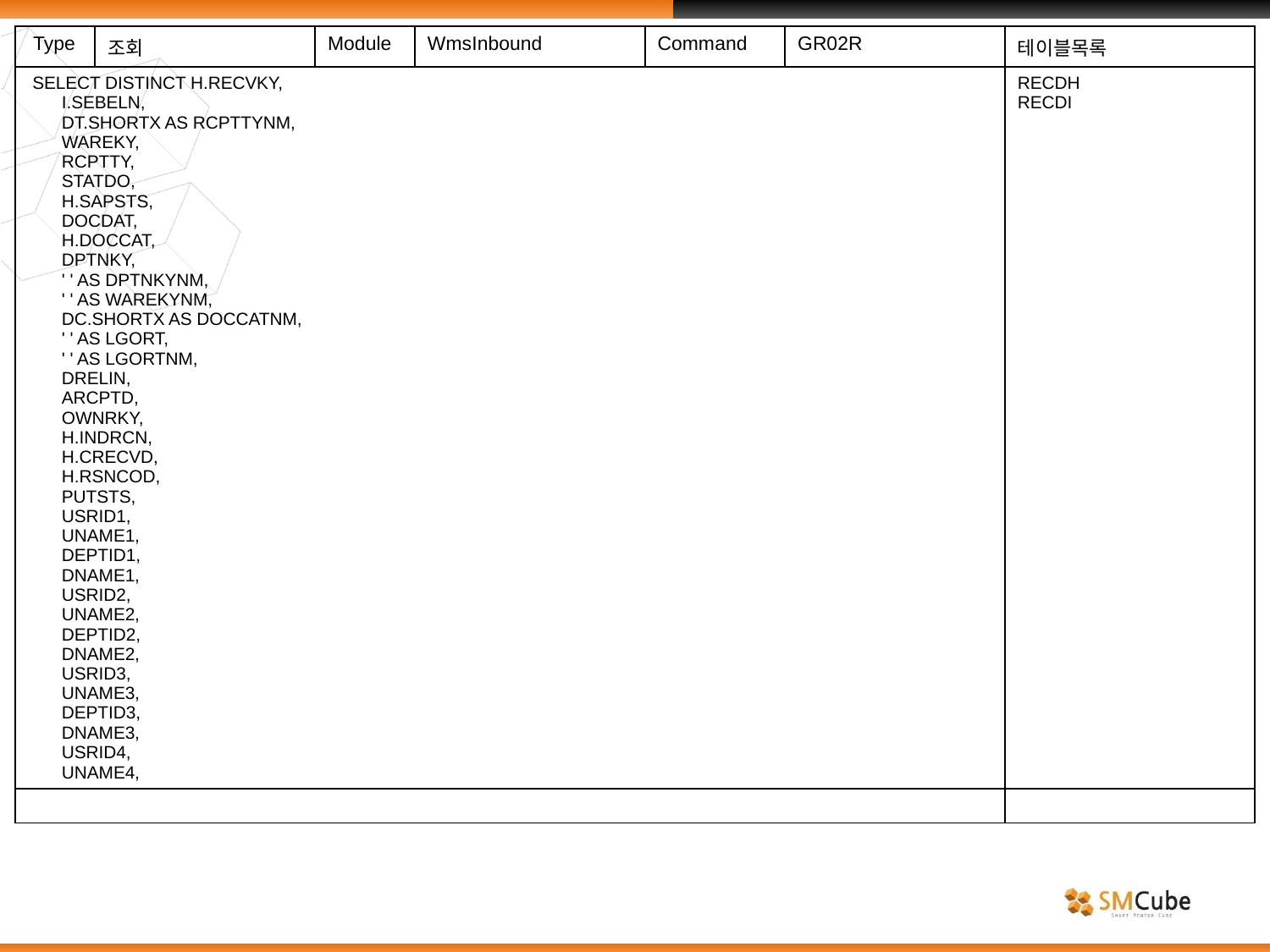

| Type | 조회 | Module | WmsInbound | Command | GR02R | 테이블목록 |
| --- | --- | --- | --- | --- | --- | --- |
| SELECT DISTINCT H.RECVKY, I.SEBELN, DT.SHORTX AS RCPTTYNM, WAREKY, RCPTTY, STATDO, H.SAPSTS, DOCDAT, H.DOCCAT, DPTNKY, ' ' AS DPTNKYNM, ' ' AS WAREKYNM, DC.SHORTX AS DOCCATNM, ' ' AS LGORT, ' ' AS LGORTNM, DRELIN, ARCPTD, OWNRKY, H.INDRCN, H.CRECVD, H.RSNCOD, PUTSTS, USRID1, UNAME1, DEPTID1, DNAME1, USRID2, UNAME2, DEPTID2, DNAME2, USRID3, UNAME3, DEPTID3, DNAME3, USRID4, UNAME4, |  |  |  |  |  | RECDH RECDI |
|  |  |  |  |  |  |  |